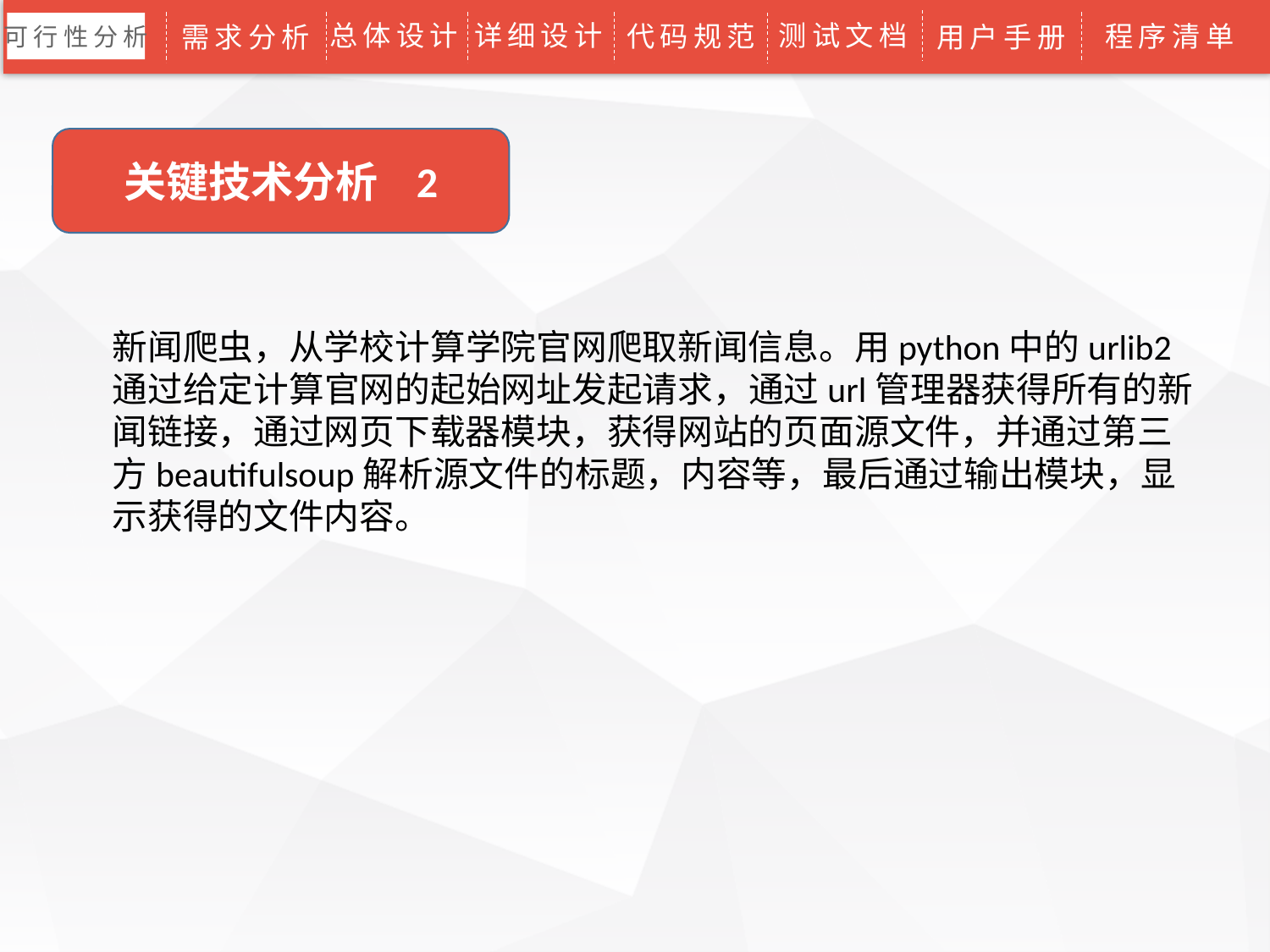

总体设计
详细设计
测试文档
代码规范
程序清单

需求分析
用户手册
可行性分析
关键技术分析   2
新闻爬虫，从学校计算学院官网爬取新闻信息。用python中的urlib2通过给定计算官网的起始网址发起请求，通过url管理器获得所有的新闻链接，通过网页下载器模块，获得网站的页面源文件，并通过第三方beautifulsoup解析源文件的标题，内容等，最后通过输出模块，显示获得的文件内容。